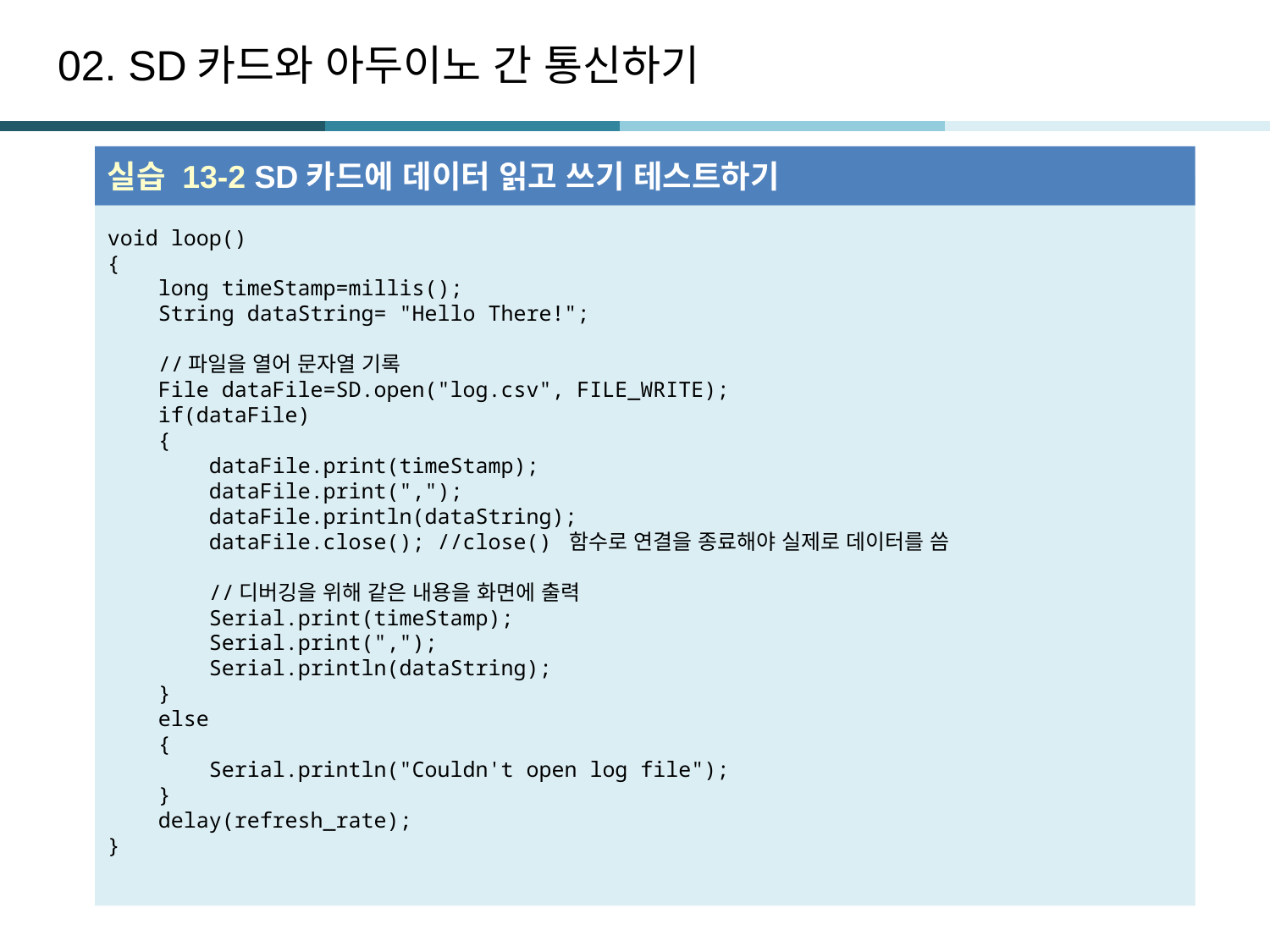

# 02. SD카드와 아두이노 간 통신하기
실습 13-2 SD카드에 데이터 읽고 쓰기 테스트하기
void loop()
{
    long timeStamp=millis();
    String dataString= "Hello There!";

    //파일을 열어 문자열 기록
    File dataFile=SD.open("log.csv", FILE_WRITE);
    if(dataFile)
    {
        dataFile.print(timeStamp);
        dataFile.print(",");
        dataFile.println(dataString);
        dataFile.close(); //close() 함수로 연결을 종료해야 실제로 데이터를 씀

        //디버깅을 위해 같은 내용을 화면에 출력
        Serial.print(timeStamp);
        Serial.print(",");
        Serial.println(dataString);
    }
    else
    {
        Serial.println("Couldn't open log file");
    }
    delay(refresh_rate);
}